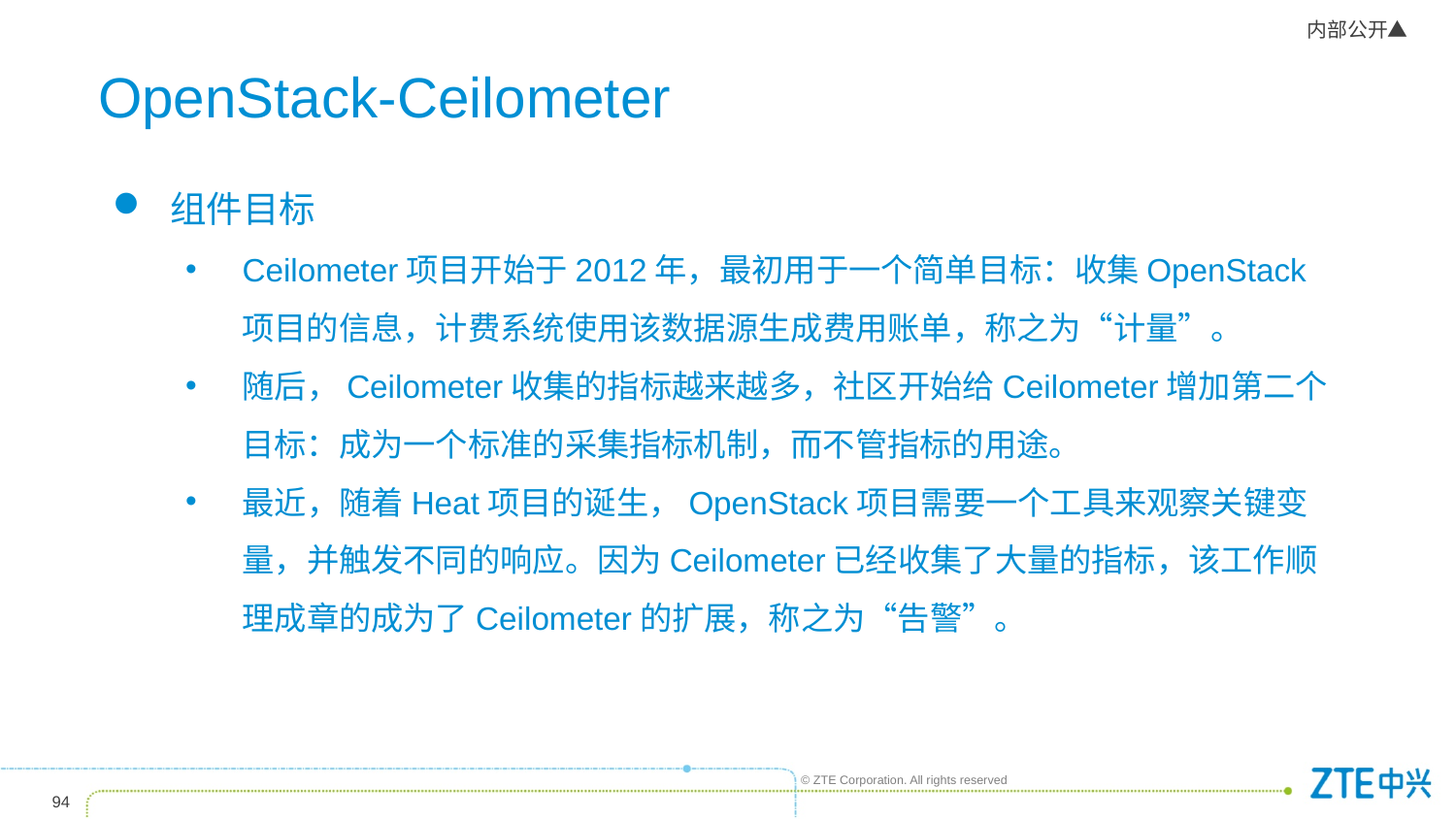

OpenStack-Ceilometer
组件目标
Ceilometer项目开始于2012年，最初用于一个简单目标：收集OpenStack项目的信息，计费系统使用该数据源生成费用账单，称之为“计量”。
随后，Ceilometer收集的指标越来越多，社区开始给Ceilometer增加第二个目标：成为一个标准的采集指标机制，而不管指标的用途。
最近，随着Heat项目的诞生，OpenStack项目需要一个工具来观察关键变量，并触发不同的响应。因为Ceilometer已经收集了大量的指标，该工作顺理成章的成为了Ceilometer的扩展，称之为“告警”。